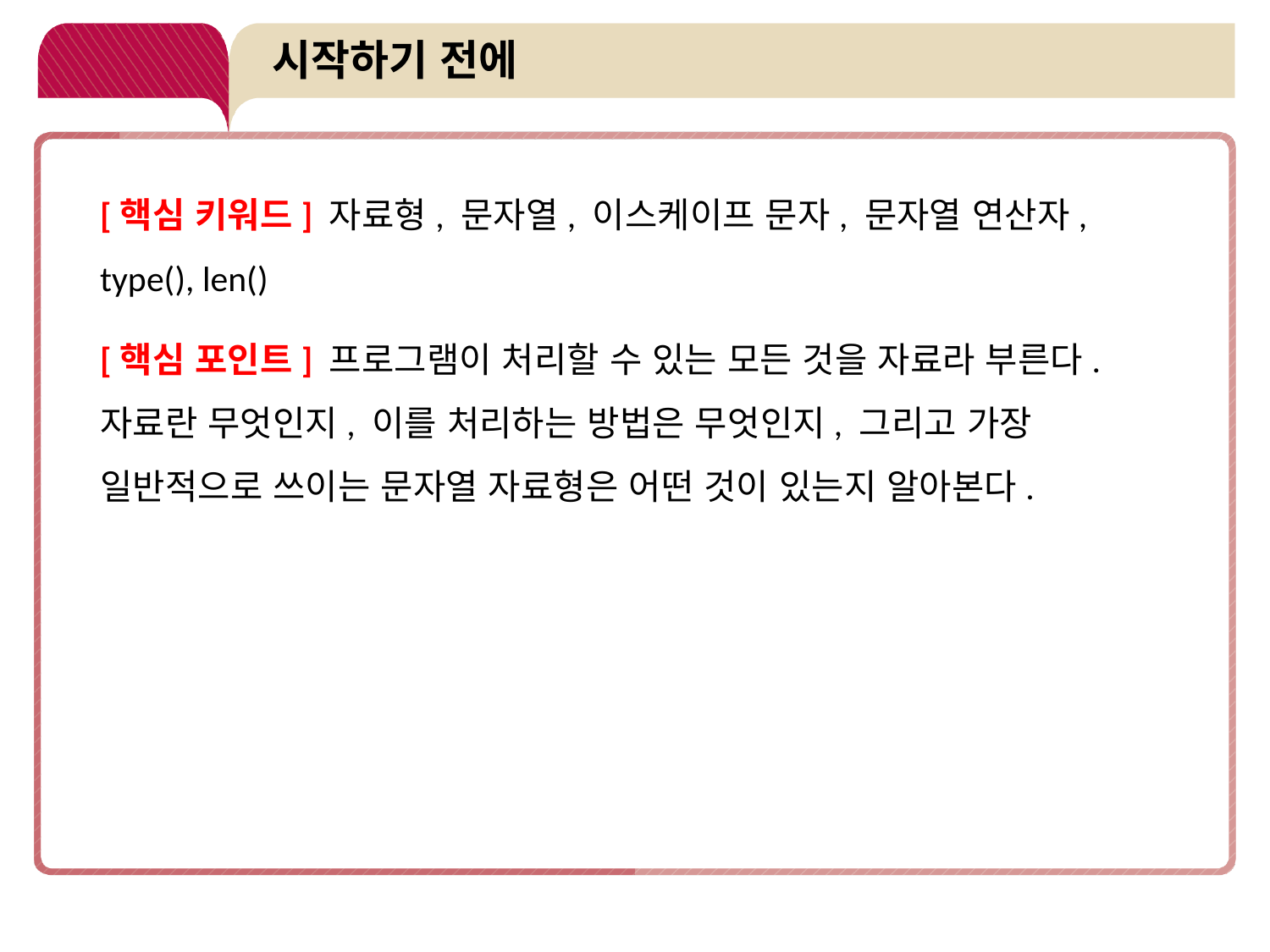

# 시작하기 전에
[핵심 키워드] 자료형, 문자열, 이스케이프 문자, 문자열 연산자, type(), len()
[핵심 포인트] 프로그램이 처리할 수 있는 모든 것을 자료라 부른다. 자료란 무엇인지, 이를 처리하는 방법은 무엇인지, 그리고 가장 일반적으로 쓰이는 문자열 자료형은 어떤 것이 있는지 알아본다.